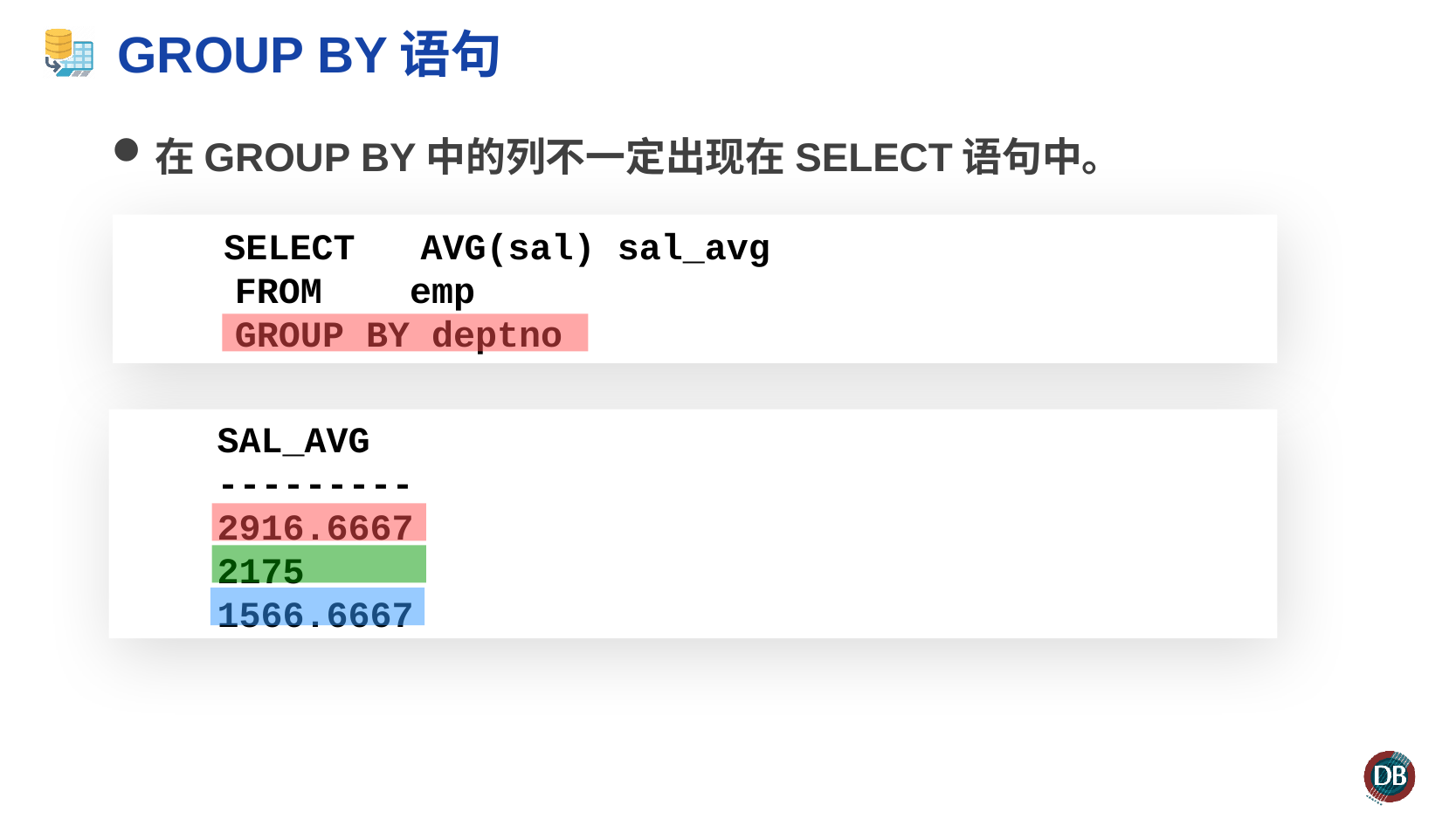

# GROUP BY语句
在GROUP BY中的列不一定出现在SELECT语句中。
     SELECT   AVG(sal) sal_avg
     FROM    emp
     GROUP BY deptno

    SAL_AVG
    ---------
    2916.6667
    2175
    1566.6667